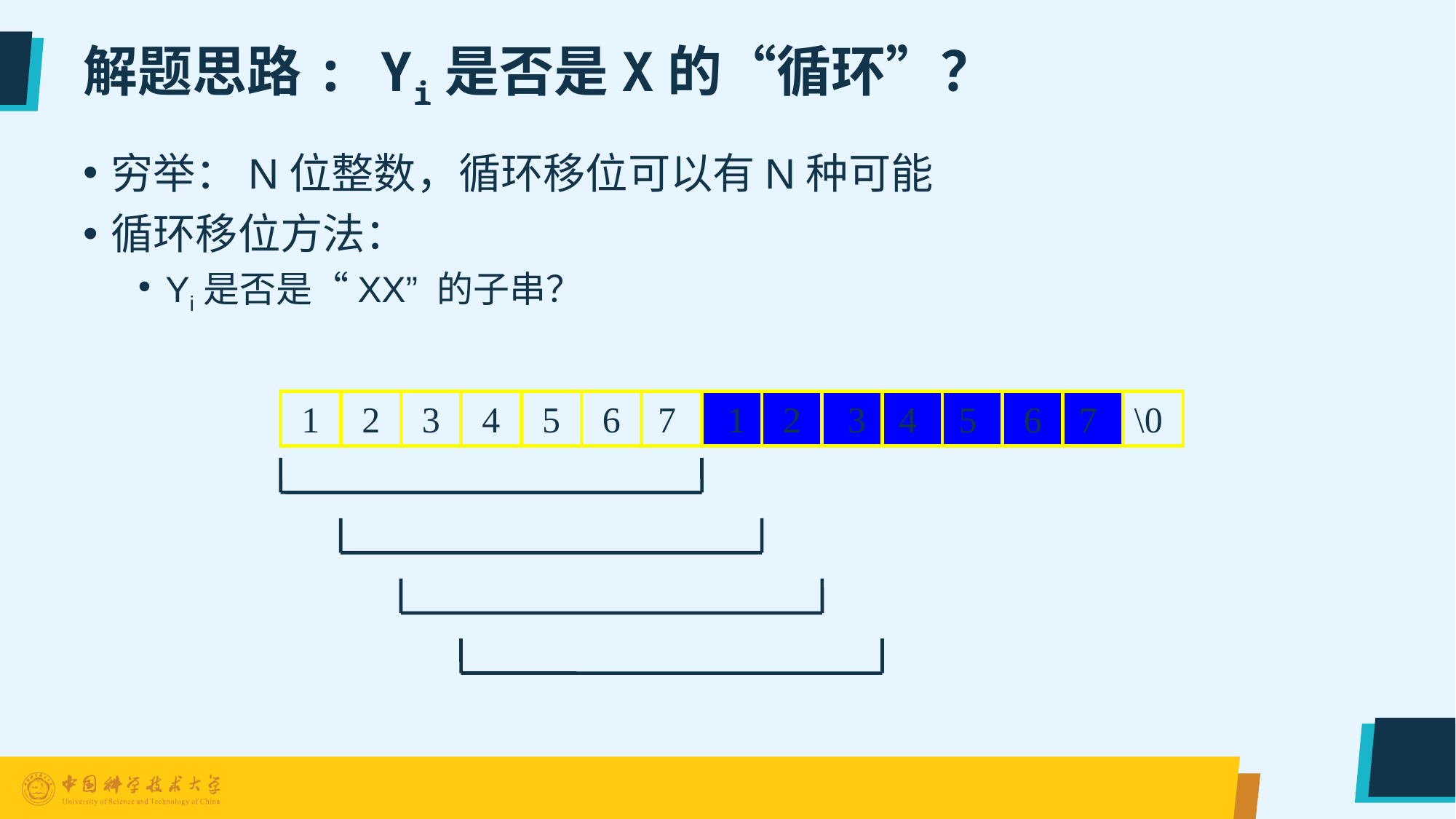

# 解题思路: Yi是否是X的“循环”？
穷举：N位整数，循环移位可以有N种可能
循环移位方法：
Yi是否是“XX” 的子串？
1
2
3
4
5
6
7
 1
2
 3
4
5
6
7
\0